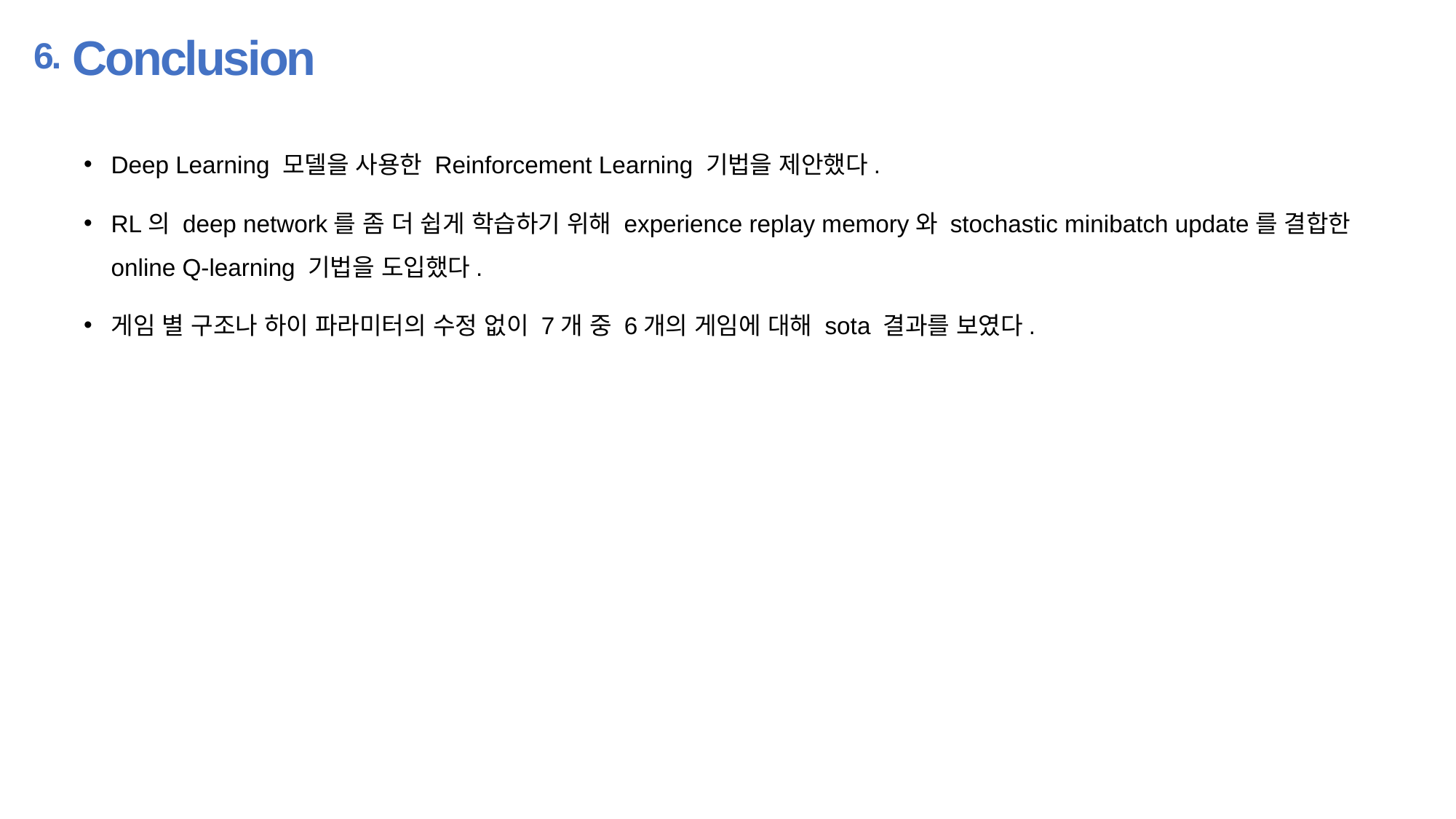

Conclusion
6.
Deep Learning 모델을 사용한 Reinforcement Learning 기법을 제안했다.
RL의 deep network를 좀 더 쉽게 학습하기 위해 experience replay memory와 stochastic minibatch update를 결합한 online Q-learning 기법을 도입했다.
게임 별 구조나 하이 파라미터의 수정 없이 7개 중 6개의 게임에 대해 sota 결과를 보였다.